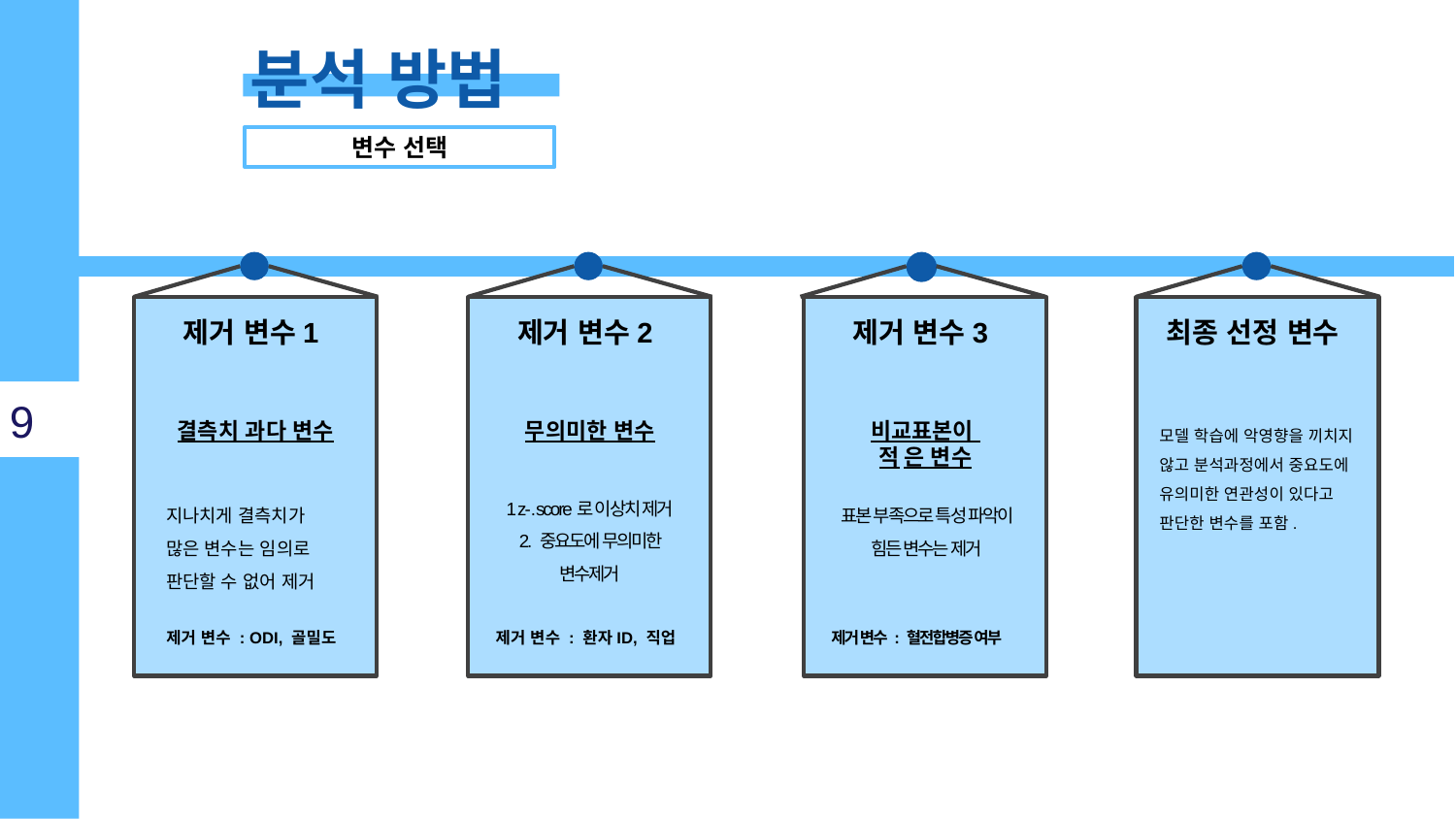

분석 방법

변수 선택

제거 변수1
결측치 과다 변수
지나치게 결측치가
많은 변수는 임의로
판단할 수 없어 제거
제거 변수 : ODI, 골밀도

제거 변수2
무의미한 변수
1 z-.score로 이상치 제거
2. 중요도에 무의미한 변수제거
제거 변수 : 환자ID, 직업

제거 변수3
비교표본이
적은 변수
표본 부족으로 특성 파악이 힘든 변수는 제거
제거 변수 : 혈전합병증 여부

최종 선정 변수
모델 학습에 악영향을 끼치지 않고 분석과정에서 중요도에 유의미한 연관성이 있다고 판단한 변수를 포함.
9